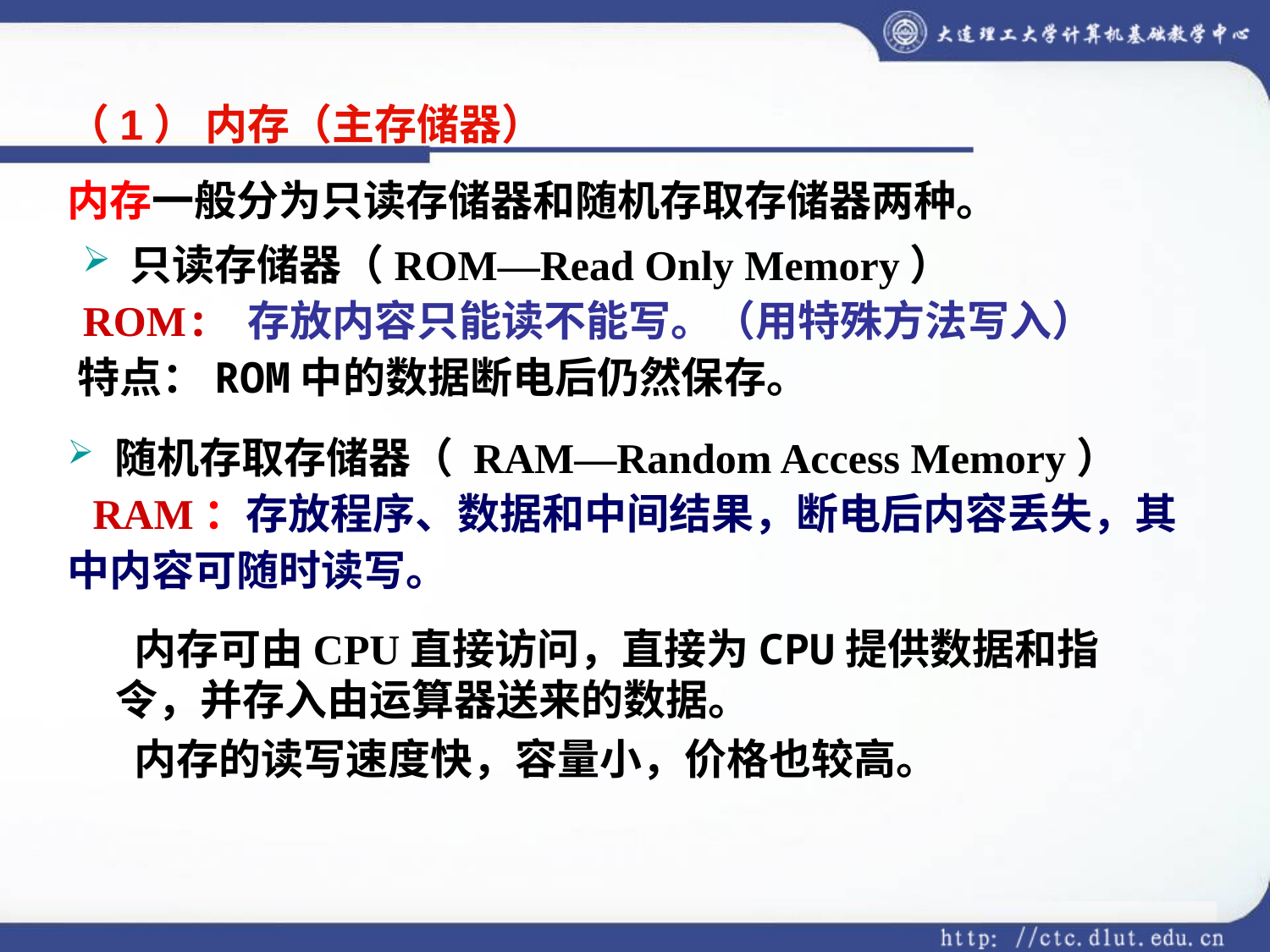

（1） 内存（主存储器）
内存一般分为只读存储器和随机存取存储器两种。
只读存储器（ROM—Read Only Memory）
 ROM: 存放内容只能读不能写。（用特殊方法写入）
 特点：ROM中的数据断电后仍然保存。
随机存取存储器（ RAM—Random Access Memory）
 RAM：存放程序、数据和中间结果，断电后内容丢失，其中内容可随时读写。
     内存可由CPU直接访问，直接为CPU提供数据和指令，并存入由运算器送来的数据。
     内存的读写速度快，容量小，价格也较高。